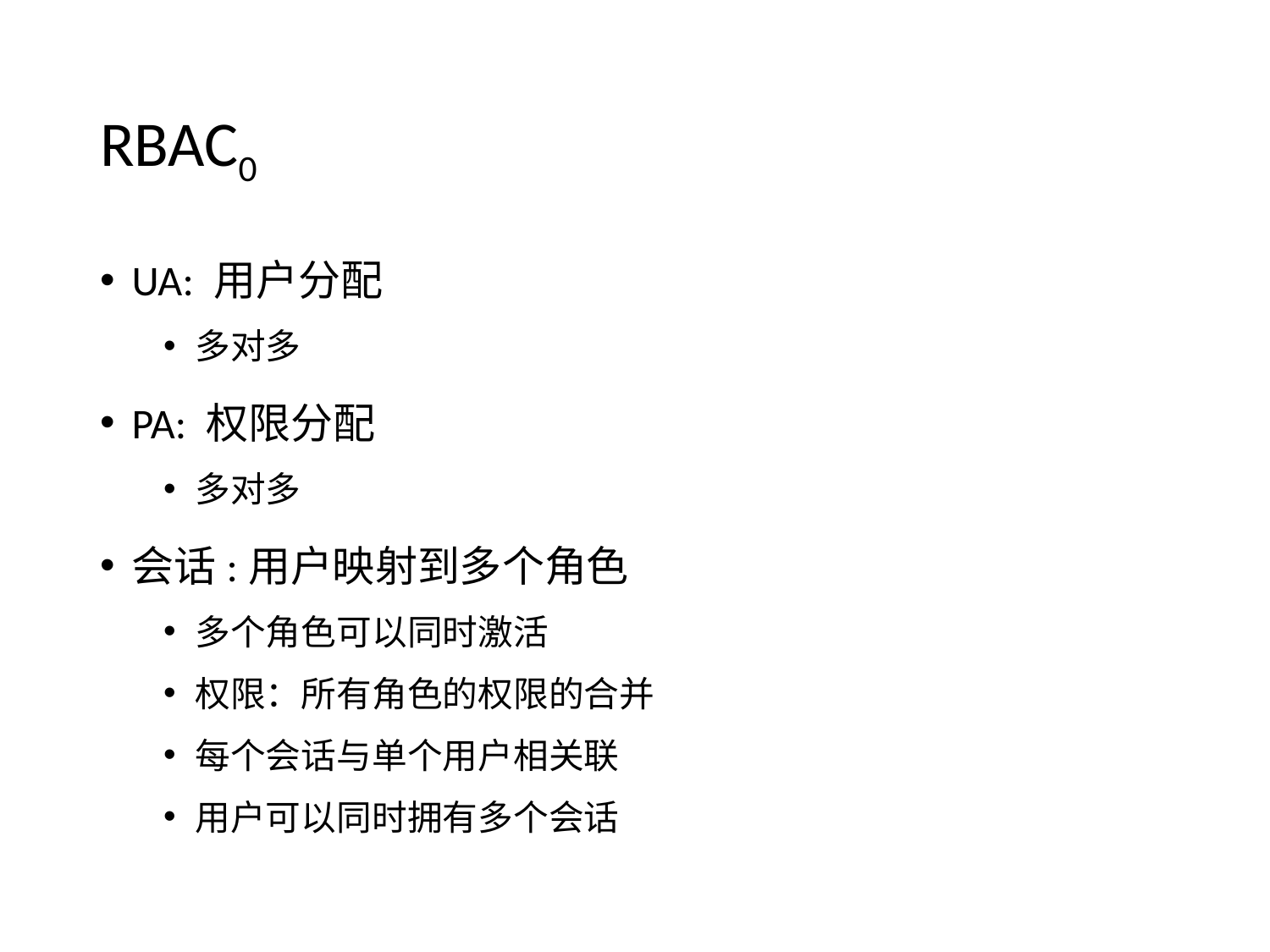

# RBAC0
UA: 用户分配
多对多
PA: 权限分配
多对多
会话:用户映射到多个角色
多个角色可以同时激活
权限：所有角色的权限的合并
每个会话与单个用户相关联
用户可以同时拥有多个会话